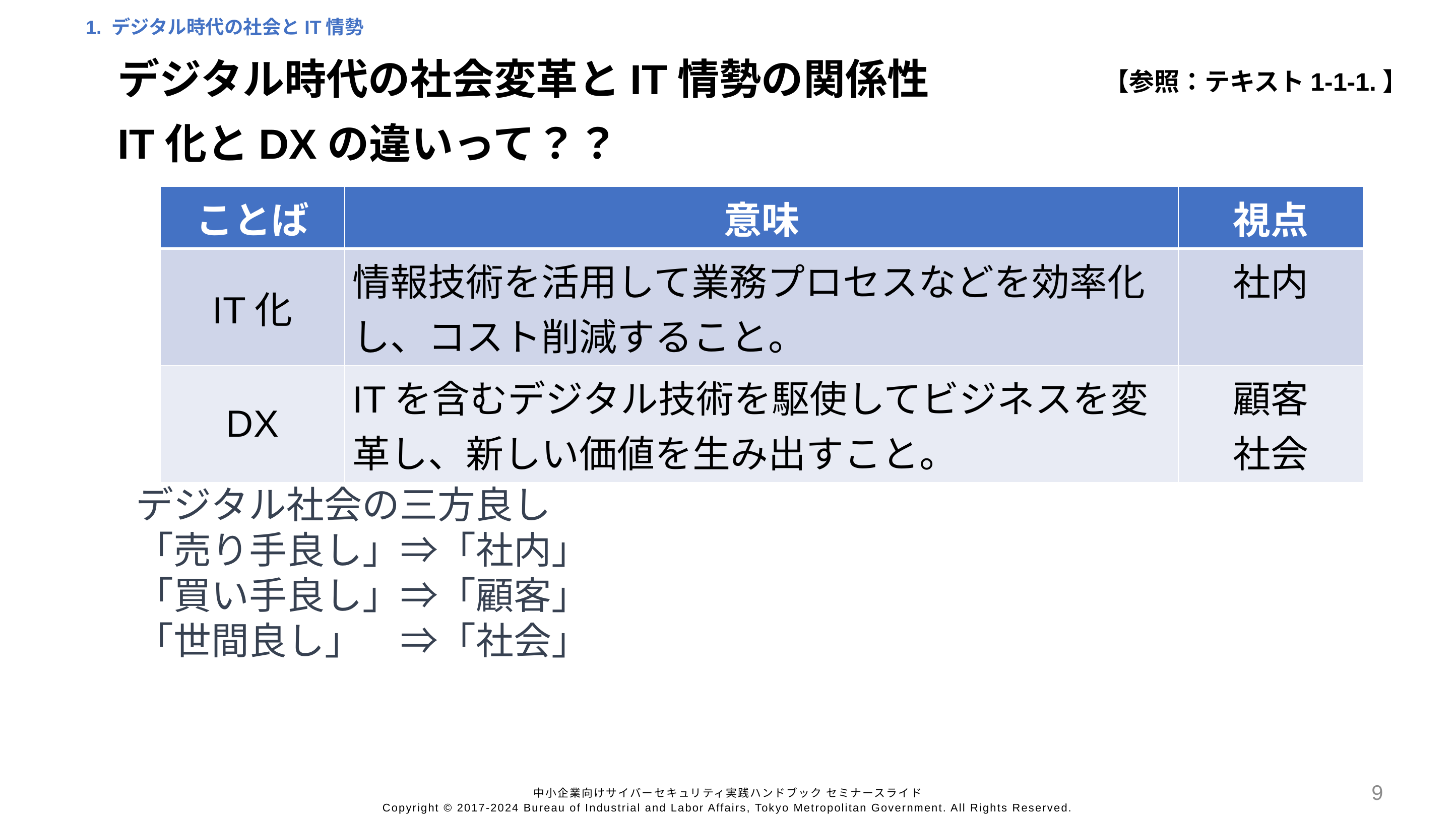

1. デジタル時代の社会とIT情勢
デジタル時代の社会変革とIT情勢の関係性
【参照：テキスト1-1-1.】
IT化とDXの違いって？？
| ことば | 意味 | 視点 |
| --- | --- | --- |
| IT化 | 情報技術を活用して業務プロセスなどを効率化し、コスト削減すること。 | 社内 |
| DX | ITを含むデジタル技術を駆使してビジネスを変革し、新しい価値を生み出すこと。 | 顧客 社会 |
デジタル社会の三方良し
「売り手良し」⇒「社内」
「買い手良し」⇒「顧客」
「世間良し」　⇒「社会」
9